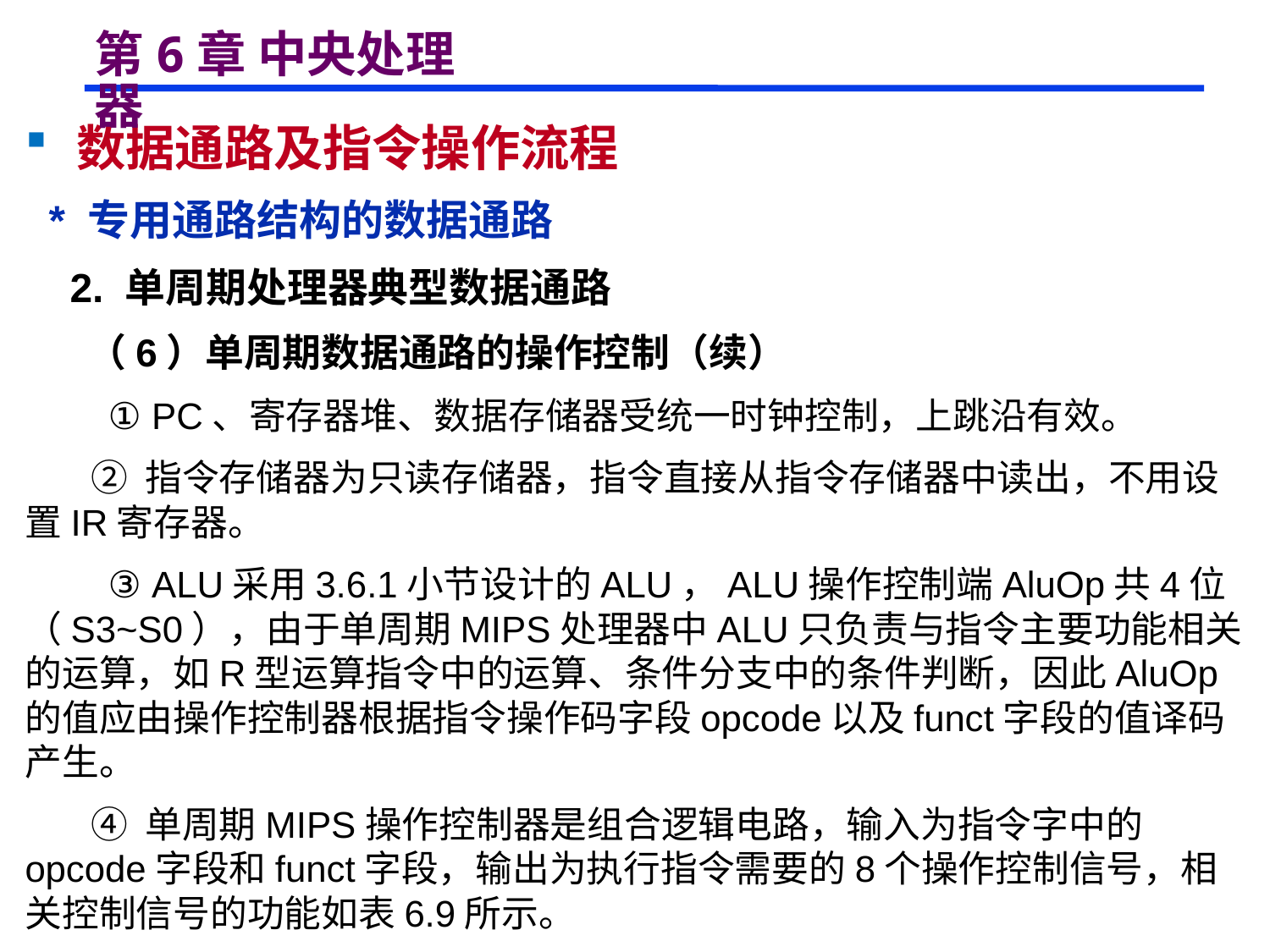

# 第6章 中央处理器
 数据通路及指令操作流程
  * 专用通路结构的数据通路
    2. 单周期处理器典型数据通路
      （6）单周期数据通路的操作控制（续）
        ① PC、寄存器堆、数据存储器受统一时钟控制，上跳沿有效。
        ② 指令存储器为只读存储器，指令直接从指令存储器中读出，不用设置IR寄存器。
        ③ ALU采用3.6.1小节设计的ALU，ALU操作控制端AluOp共4位（S3~S0），由于单周期MIPS处理器中ALU只负责与指令主要功能相关的运算，如R型运算指令中的运算、条件分支中的条件判断，因此AluOp的值应由操作控制器根据指令操作码字段opcode以及funct字段的值译码产生。
        ④ 单周期MIPS操作控制器是组合逻辑电路，输入为指令字中的opcode字段和funct字段，输出为执行指令需要的8个操作控制信号，相关控制信号的功能如表6.9所示。